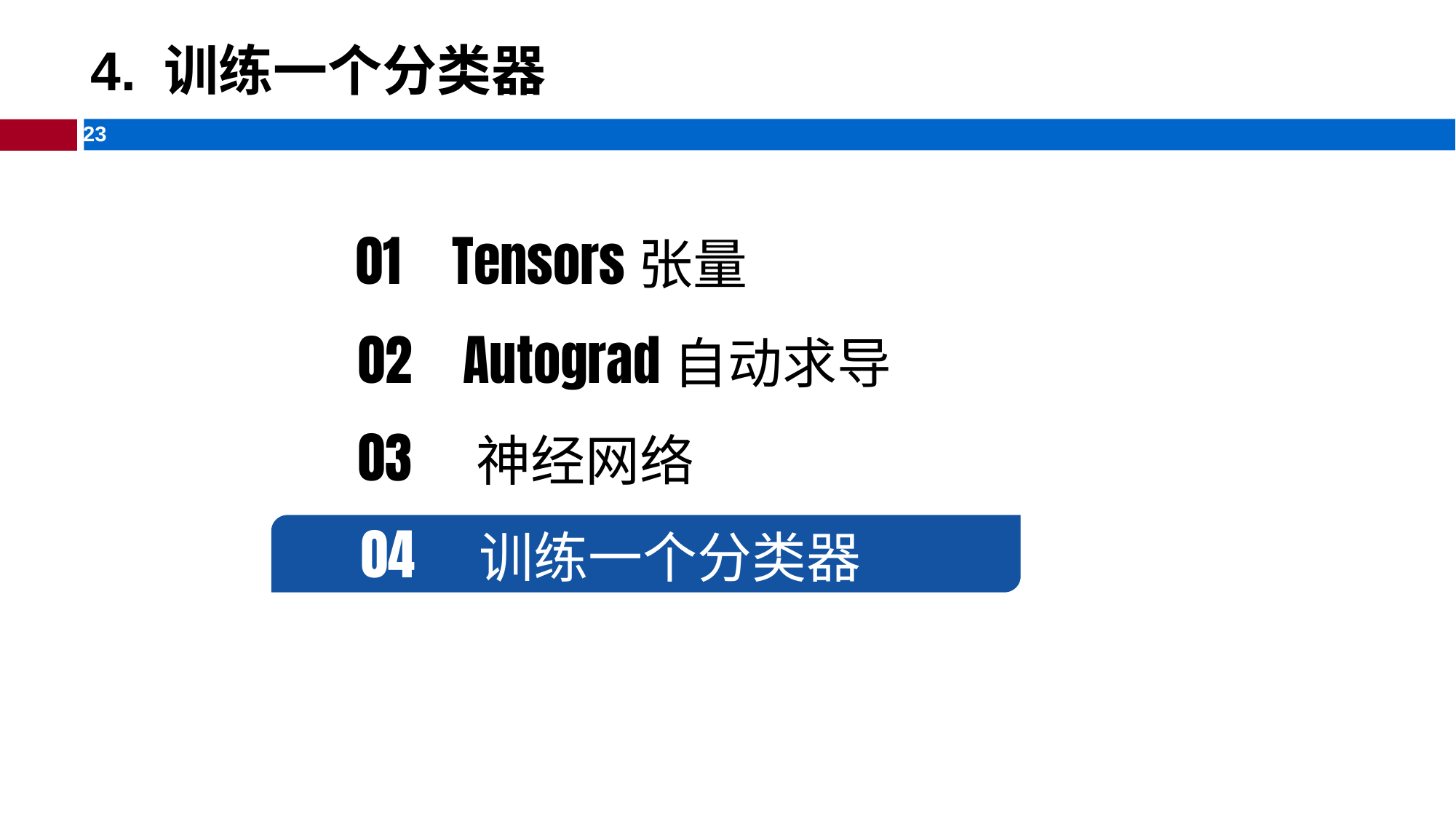

# 4. 训练一个分类器
01    Tensors张量
02    Autograd自动求导
03    神经网络

04    训练一个分类器